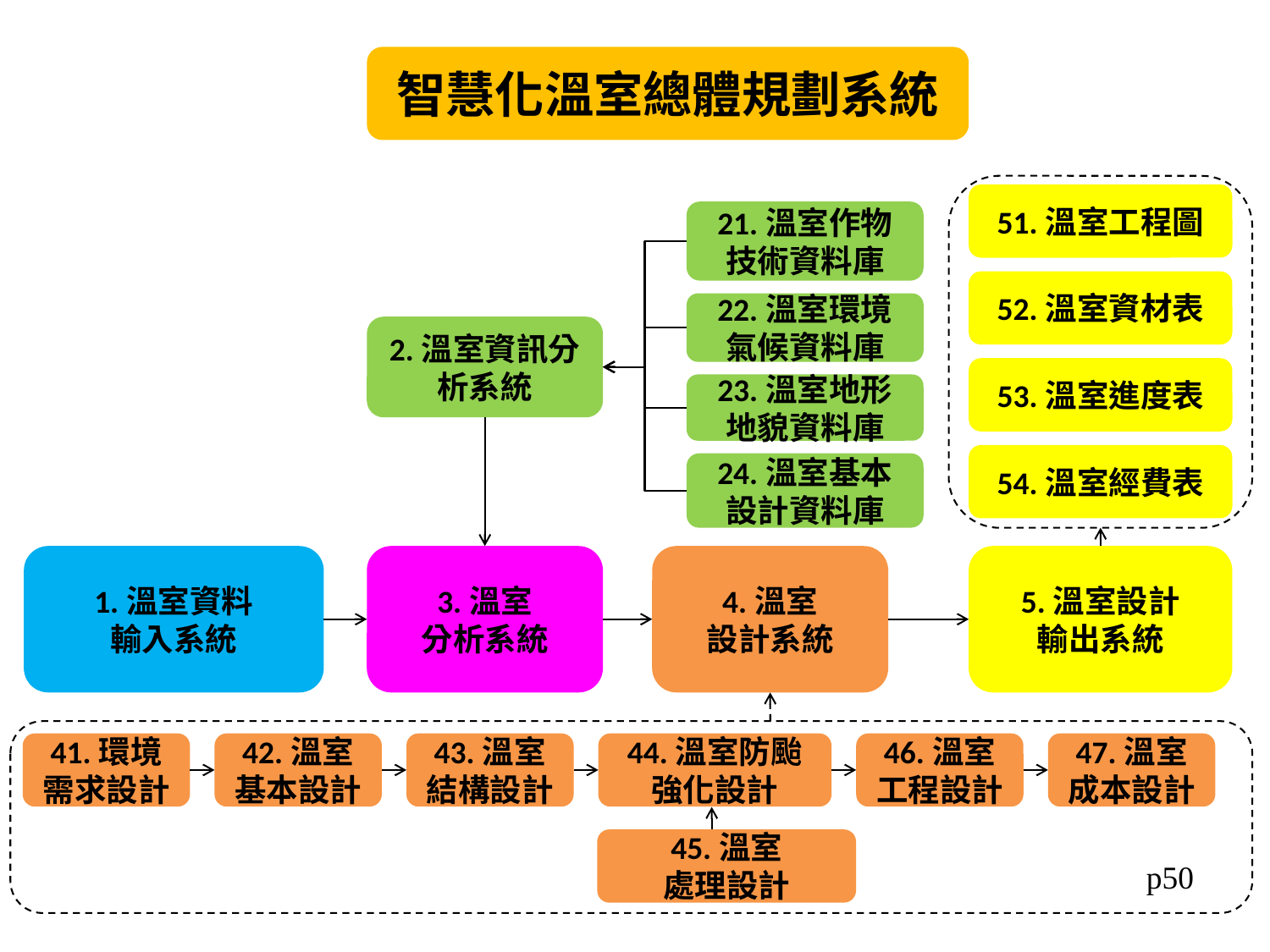

智慧化溫室總體規劃系統

51.溫室工程圖
21.溫室作物
技術資料庫
52.溫室資材表
22.溫室環境
氣候資料庫
2.溫室資訊分析系統
53.溫室進度表
23.溫室地形
地貌資料庫
54.溫室經費表
24.溫室基本
設計資料庫
1.溫室資料
輸入系統
3.溫室
分析系統
5.溫室設計
輸出系統
4.溫室
設計系統

41.環境需求設計
42.溫室基本設計
43.溫室結構設計
44.溫室防颱
強化設計
46.溫室工程設計
47.溫室成本設計
45.溫室
處理設計
p50